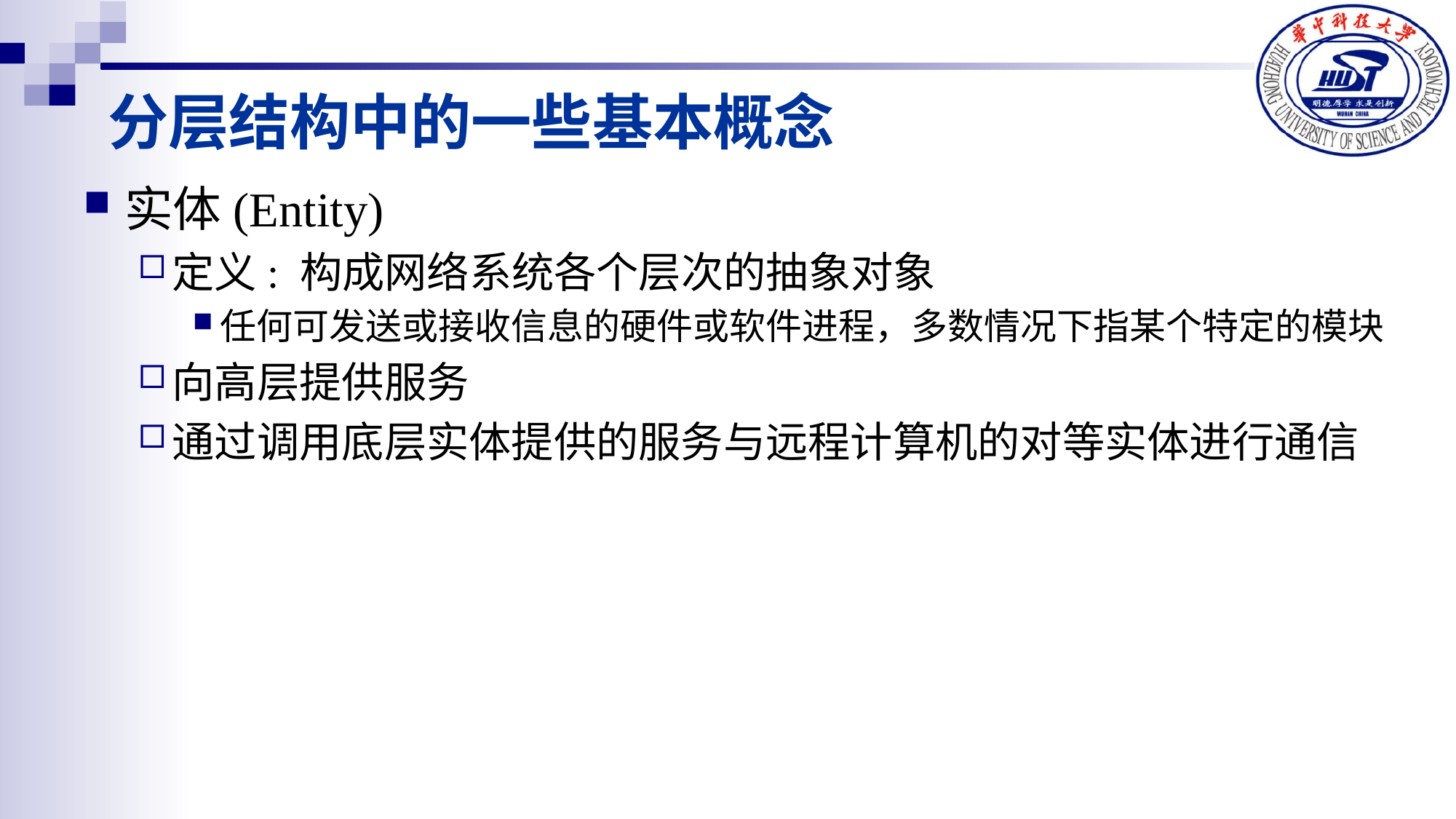

分层结构中的一些基本概念
实体(Entity)
定义: 构成网络系统各个层次的抽象对象
任何可发送或接收信息的硬件或软件进程，多数情况下指某个特定的模块
向高层提供服务
通过调用底层实体提供的服务与远程计算机的对等实体进行通信